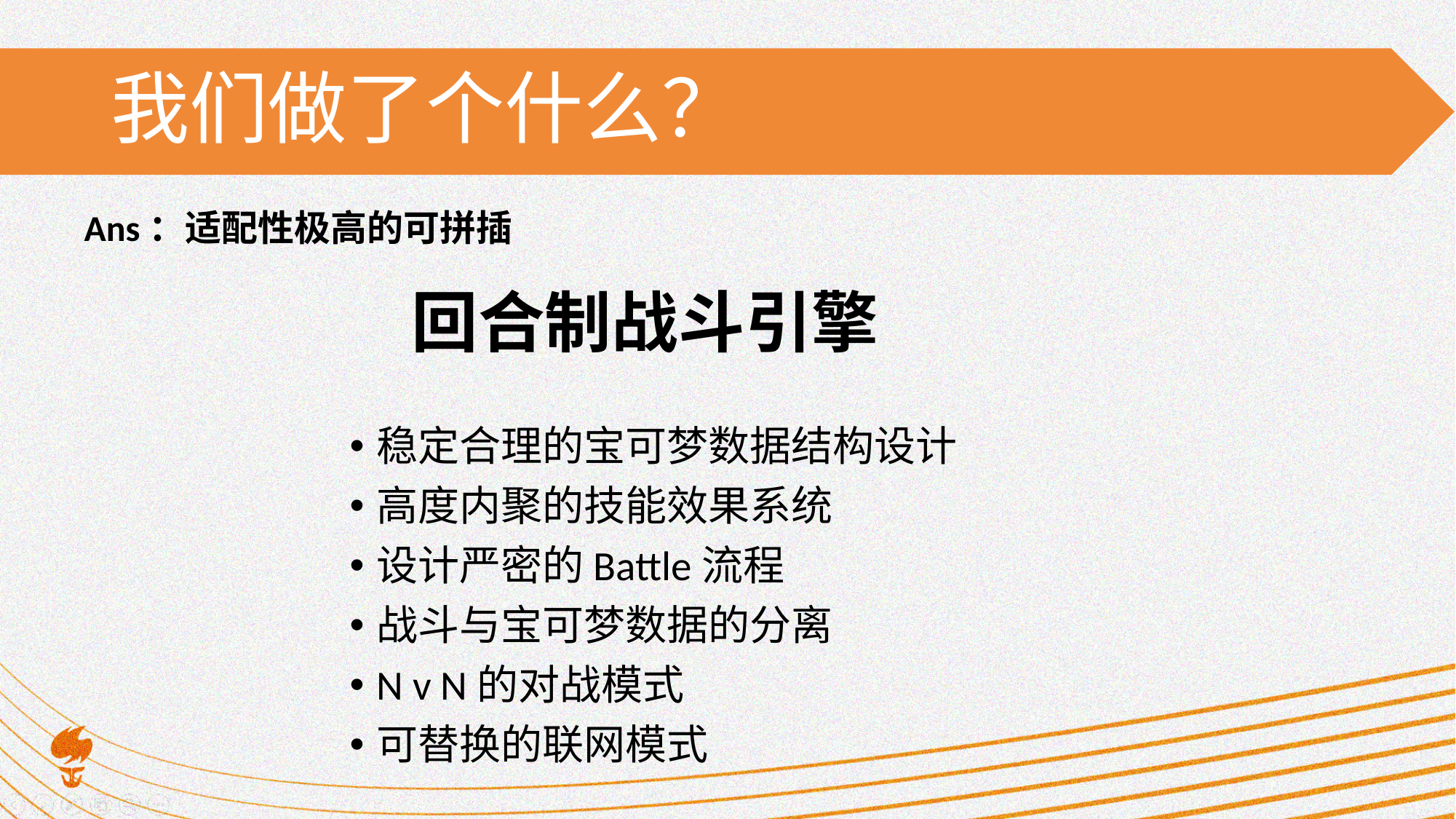

# 我们做了个什么？
Ans：适配性极高的可拼插
			回合制战斗引擎

稳定合理的宝可梦数据结构设计
高度内聚的技能效果系统
设计严密的Battle流程
战斗与宝可梦数据的分离
N v N的对战模式
可替换的联网模式